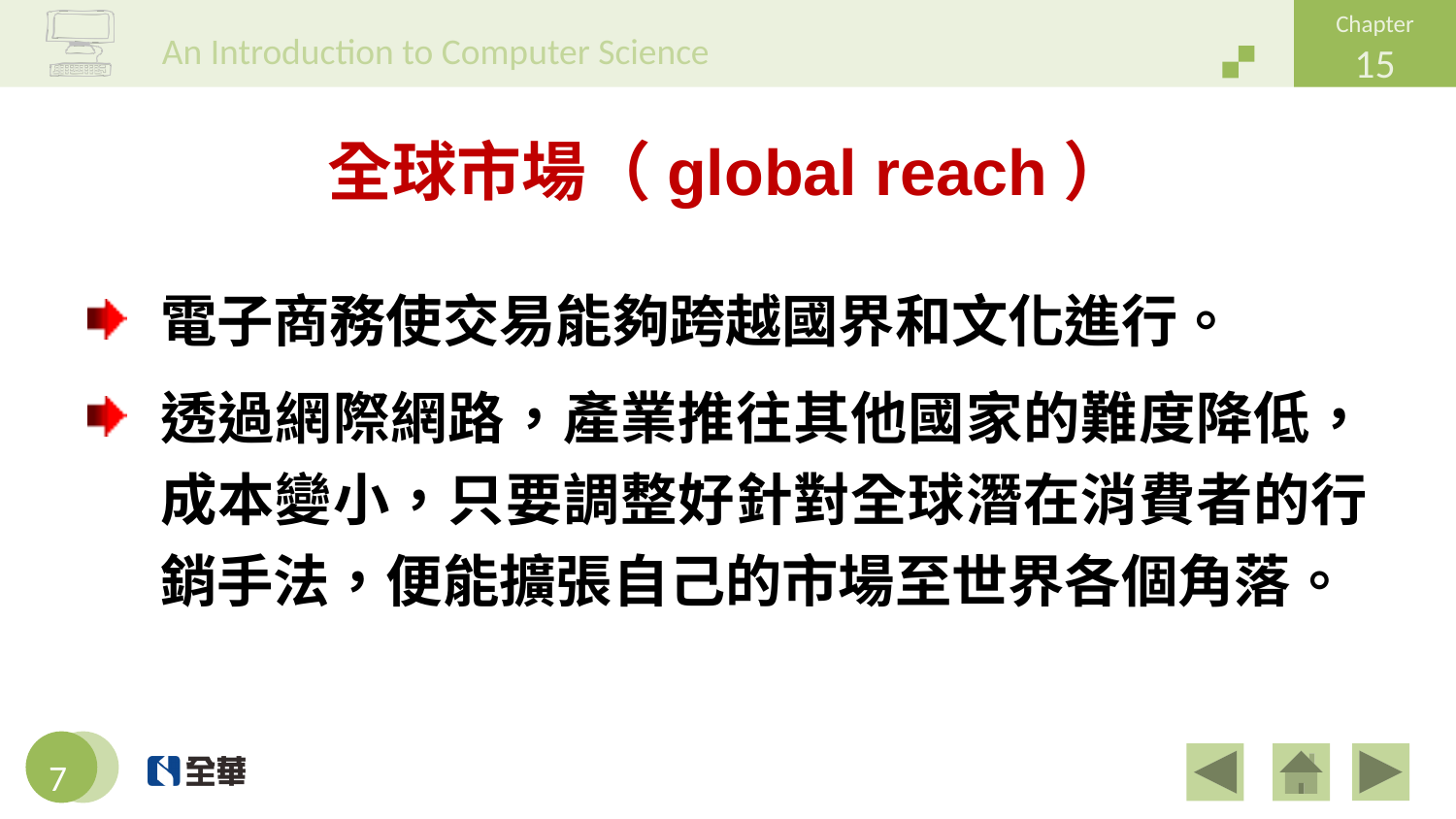

# 全球市場（global reach）
電子商務使交易能夠跨越國界和文化進行。
透過網際網路，產業推往其他國家的難度降低，成本變小，只要調整好針對全球潛在消費者的行銷手法，便能擴張自己的市場至世界各個角落。